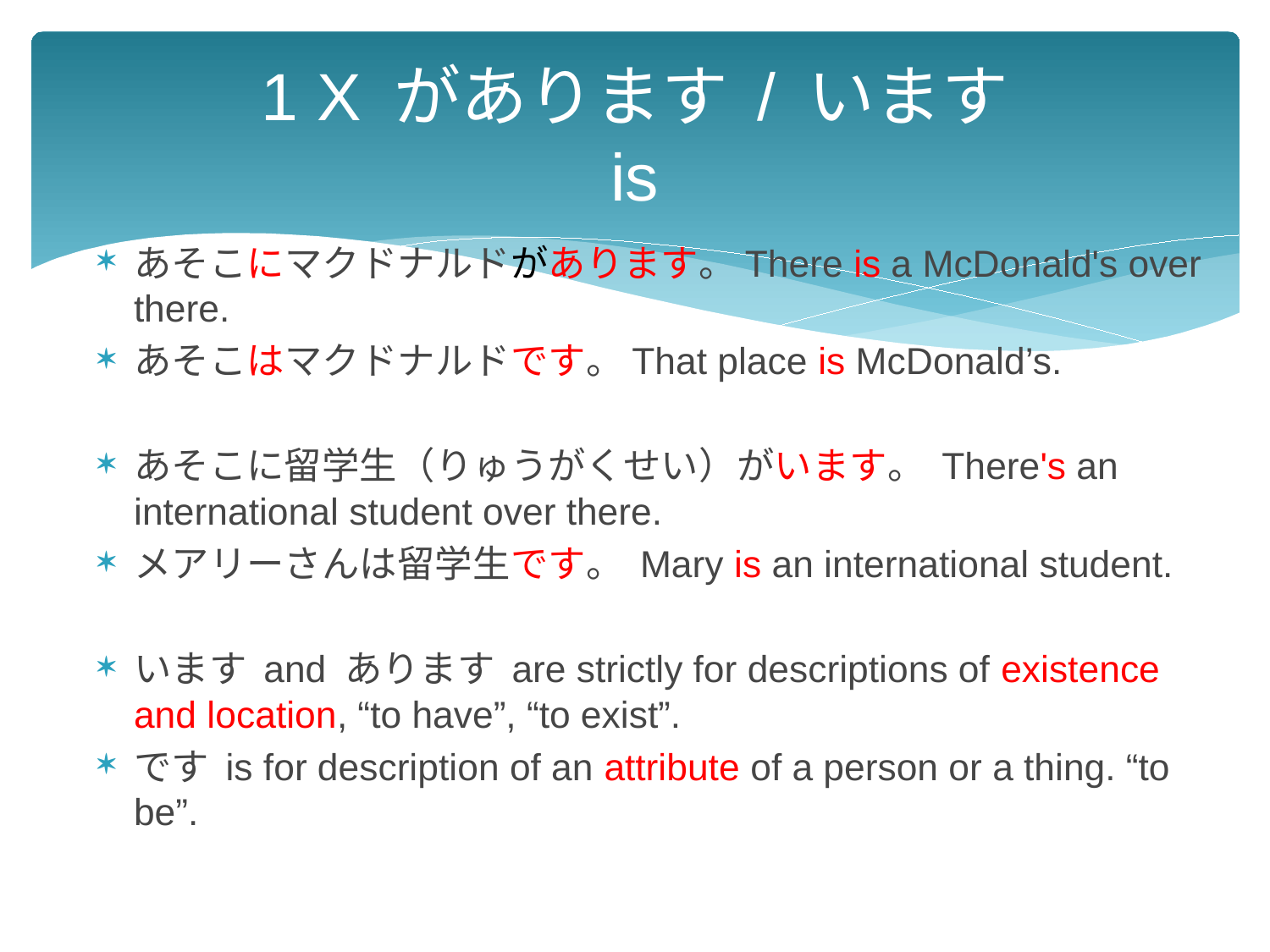

# 1 X があります / います is
あそこにマクドナルドがあります。There is a McDonald's over there.
あそこはマクドナルドです。That place is McDonald’s.

あそこに留学生（りゅうがくせい）がいます。 There's an international student over there.
メアリーさんは留学生です。 Mary is an international student.

います and あります are strictly for descriptions of existence and location, “to have”, “to exist”.
です is for description of an attribute of a person or a thing. “to be”.